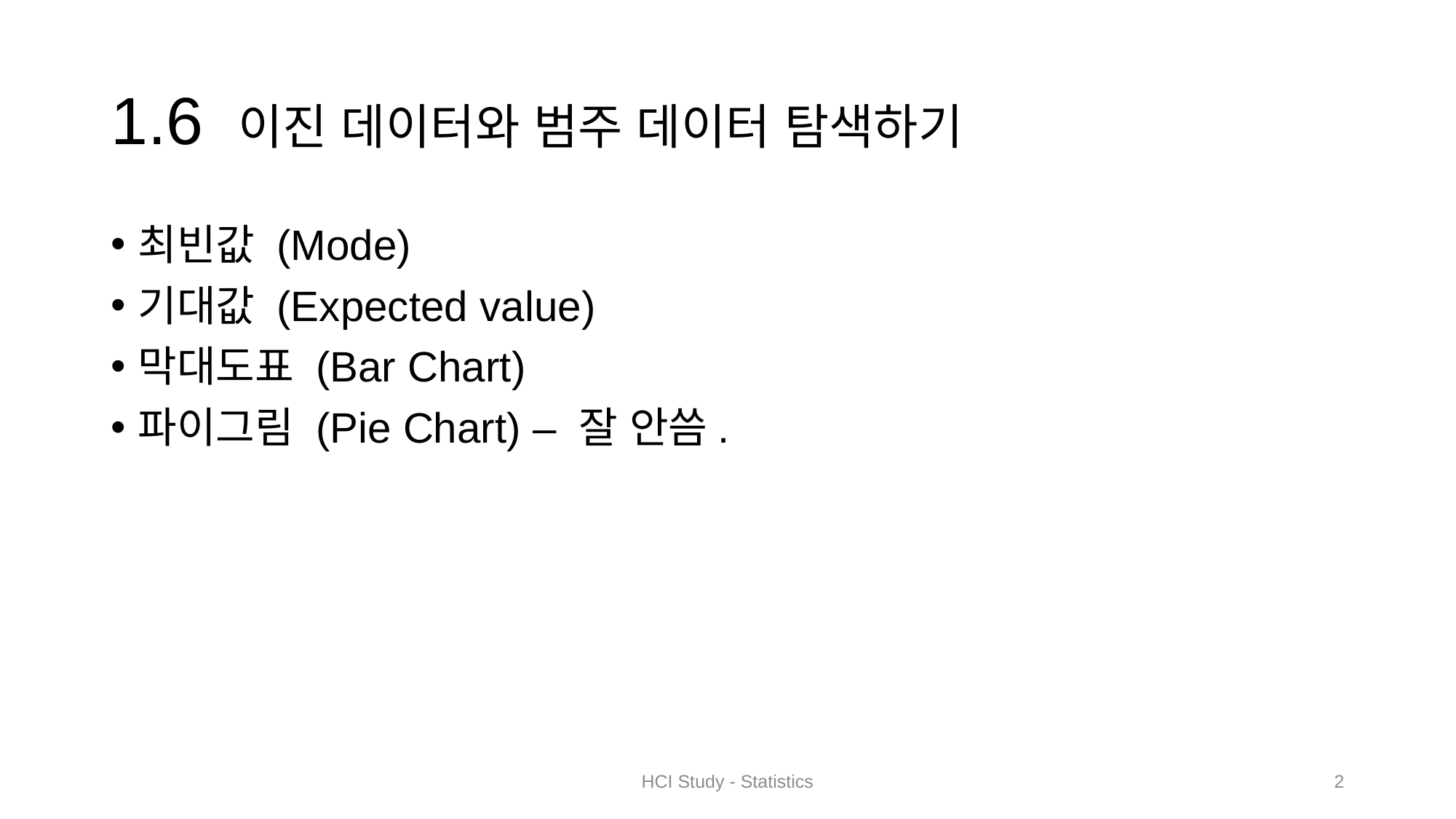

# 1.6 이진 데이터와 범주 데이터 탐색하기
최빈값 (Mode)
기대값 (Expected value)
막대도표 (Bar Chart)
파이그림 (Pie Chart) – 잘 안씀.

HCI Study - Statistics
2